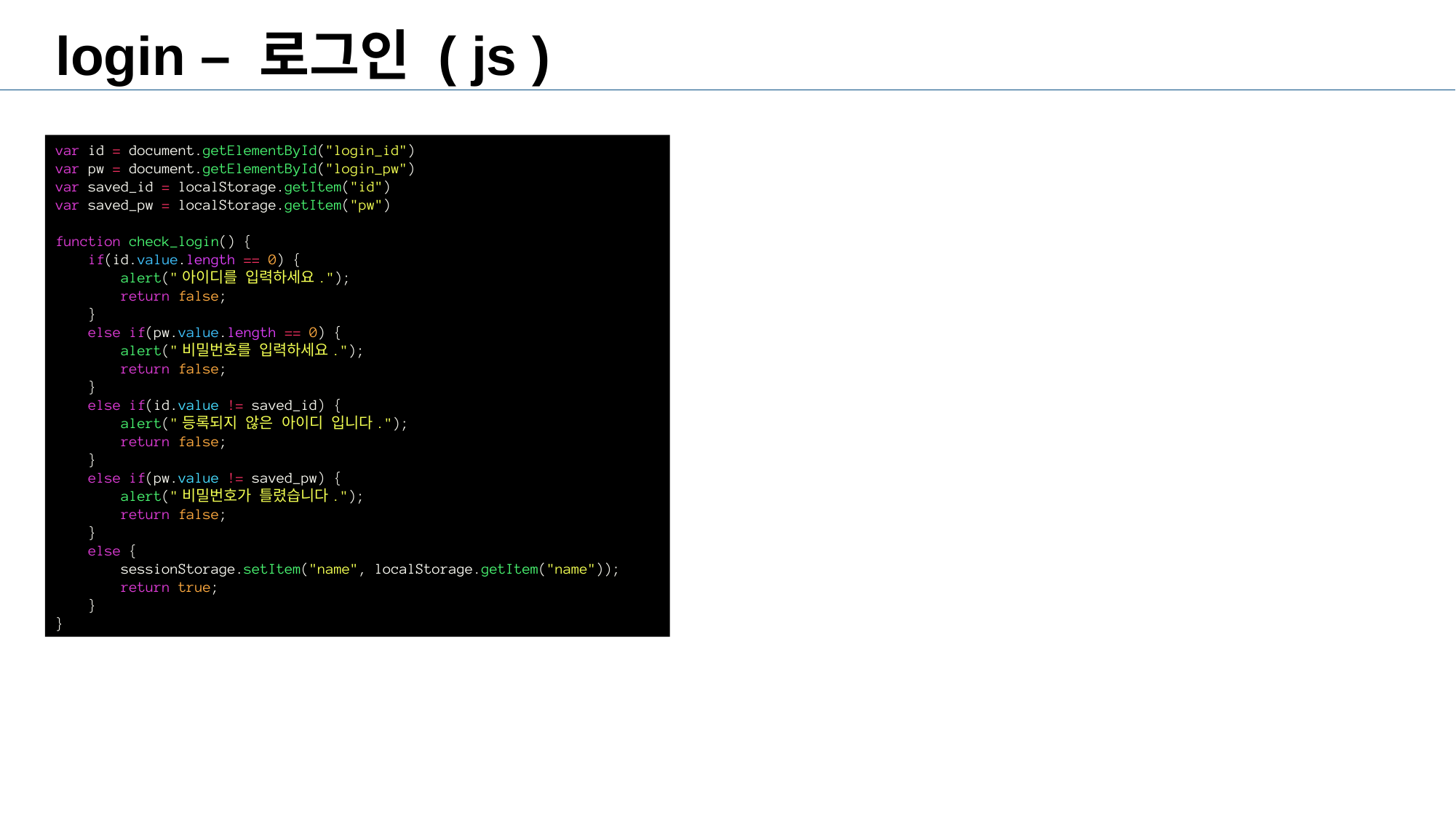

login – 로그인 ( js )
var id = document.getElementById("login_id")
var pw = document.getElementById("login_pw")
var saved_id = localStorage.getItem("id")
var saved_pw = localStorage.getItem("pw")

function check_login() {
    if(id.value.length == 0) {
        alert("아이디를 입력하세요.");
        return false;
    }
    else if(pw.value.length == 0) {
        alert("비밀번호를 입력하세요.");
        return false;
    }
    else if(id.value != saved_id) {
        alert("등록되지 않은 아이디 입니다.");
        return false;
    }
    else if(pw.value != saved_pw) {
        alert("비밀번호가 틀렸습니다.");
        return false;
    }
    else {
        sessionStorage.setItem("name", localStorage.getItem("name"));
        return true;
    }
}